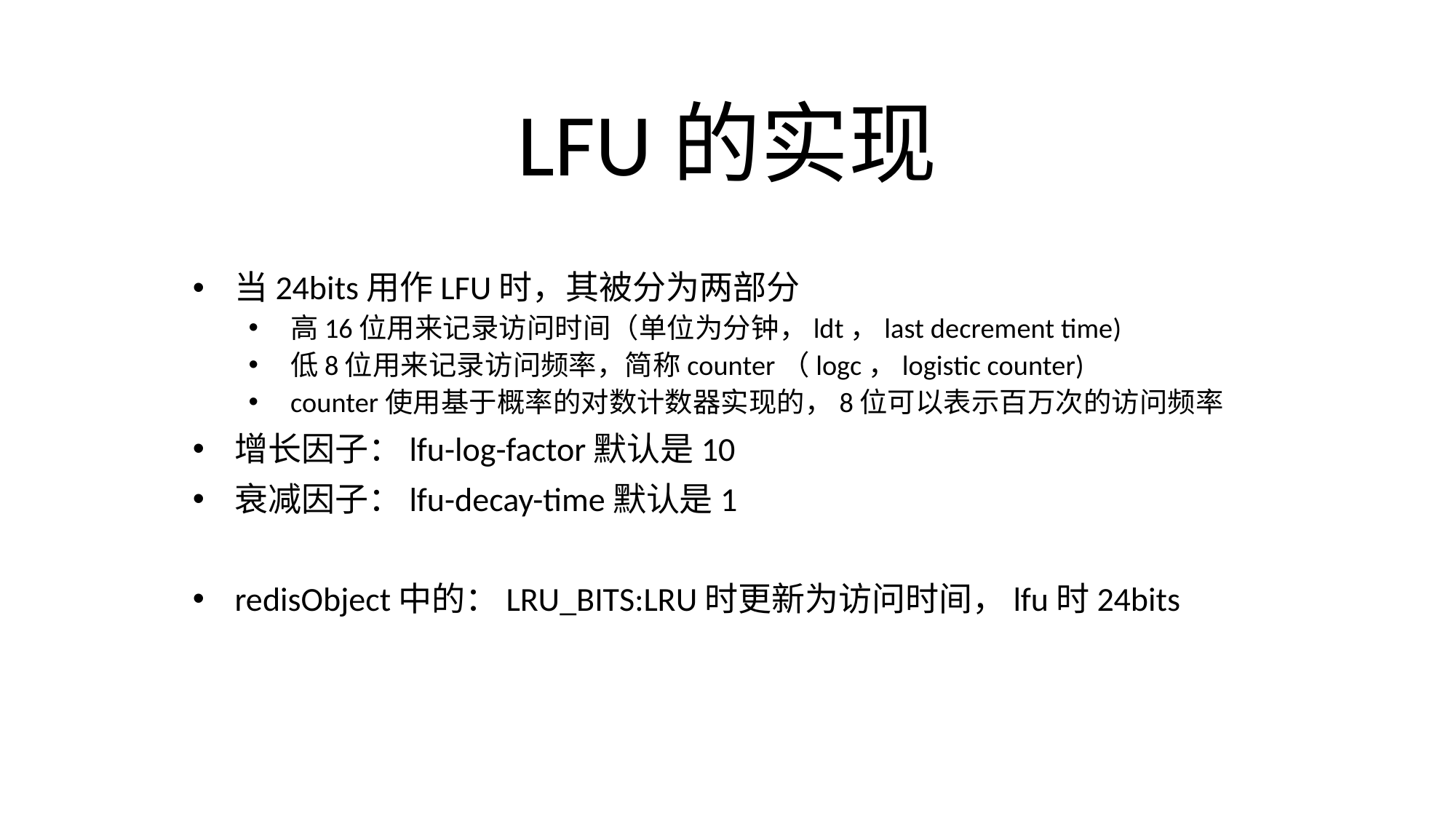

# LFU的实现
当24bits用作LFU时，其被分为两部分
高16位用来记录访问时间（单位为分钟，ldt，last decrement time)
低8位用来记录访问频率，简称counter（logc，logistic counter)
counter使用基于概率的对数计数器实现的，8位可以表示百万次的访问频率
增长因子：lfu-log-factor默认是10
衰减因子：lfu-decay-time默认是1

redisObject中的：LRU_BITS:LRU时更新为访问时间，lfu时24bits